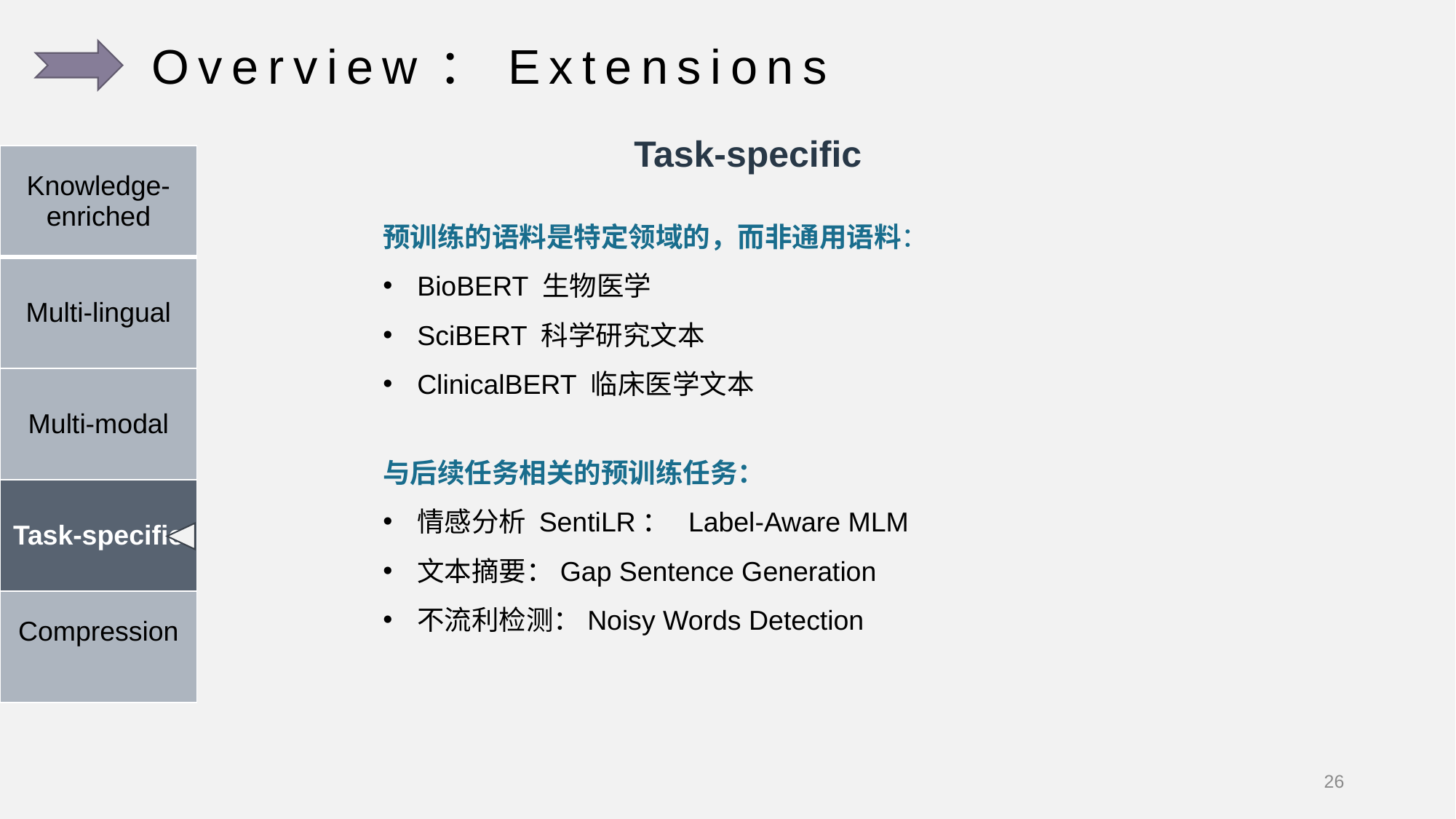

Overview：Extensions

Task-specific
| Knowledge-enriched |
| --- |
| Multi-lingual |
| Multi-modal |
| Task-specific |
| Compression |
预训练的语料是特定领域的，而非通用语料：
BioBERT 生物医学
SciBERT 科学研究文本
ClinicalBERT 临床医学文本
与后续任务相关的预训练任务：
情感分析 SentiLR：  Label-Aware MLM
文本摘要：Gap Sentence Generation
不流利检测：Noisy Words Detection

26